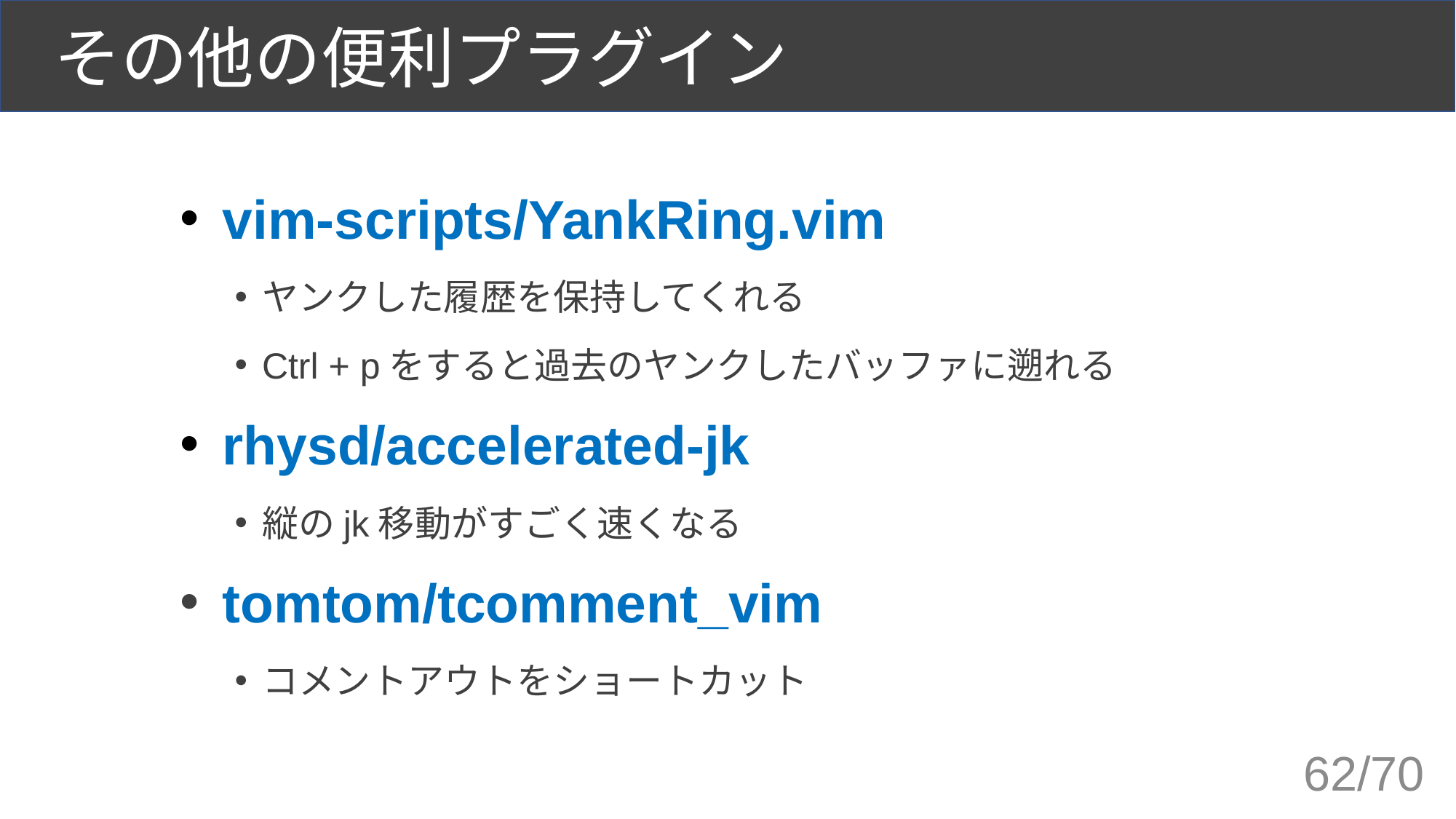

# その他の便利プラグイン
 vim-scripts/YankRing.vim
ヤンクした履歴を保持してくれる
Ctrl + pをすると過去のヤンクしたバッファに遡れる
 rhysd/accelerated-jk
縦のjk移動がすごく速くなる
 tomtom/tcomment_vim
コメントアウトをショートカット
62